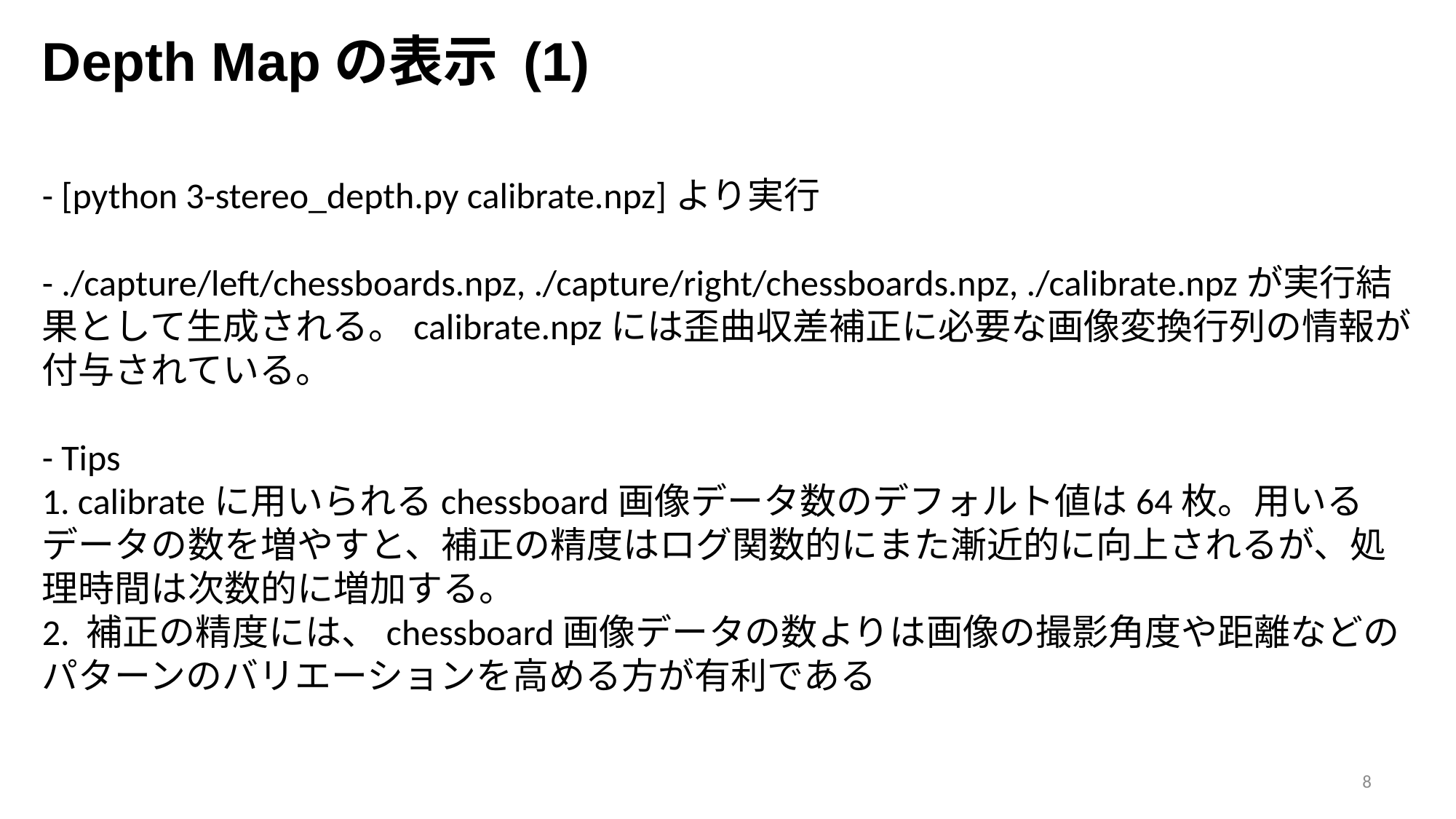

Depth Mapの表示 (1)
- [python 3-stereo_depth.py calibrate.npz]より実行
- ./capture/left/chessboards.npz, ./capture/right/chessboards.npz, ./calibrate.npzが実行結果として生成される。calibrate.npzには歪曲収差補正に必要な画像変換行列の情報が付与されている。
- Tips
1. calibrateに用いられるchessboard画像データ数のデフォルト値は64枚。用いるデータの数を増やすと、補正の精度はログ関数的にまた漸近的に向上されるが、処理時間は次数的に増加する。
2. 補正の精度には、chessboard画像データの数よりは画像の撮影角度や距離などのパターンのバリエーションを高める方が有利である
8